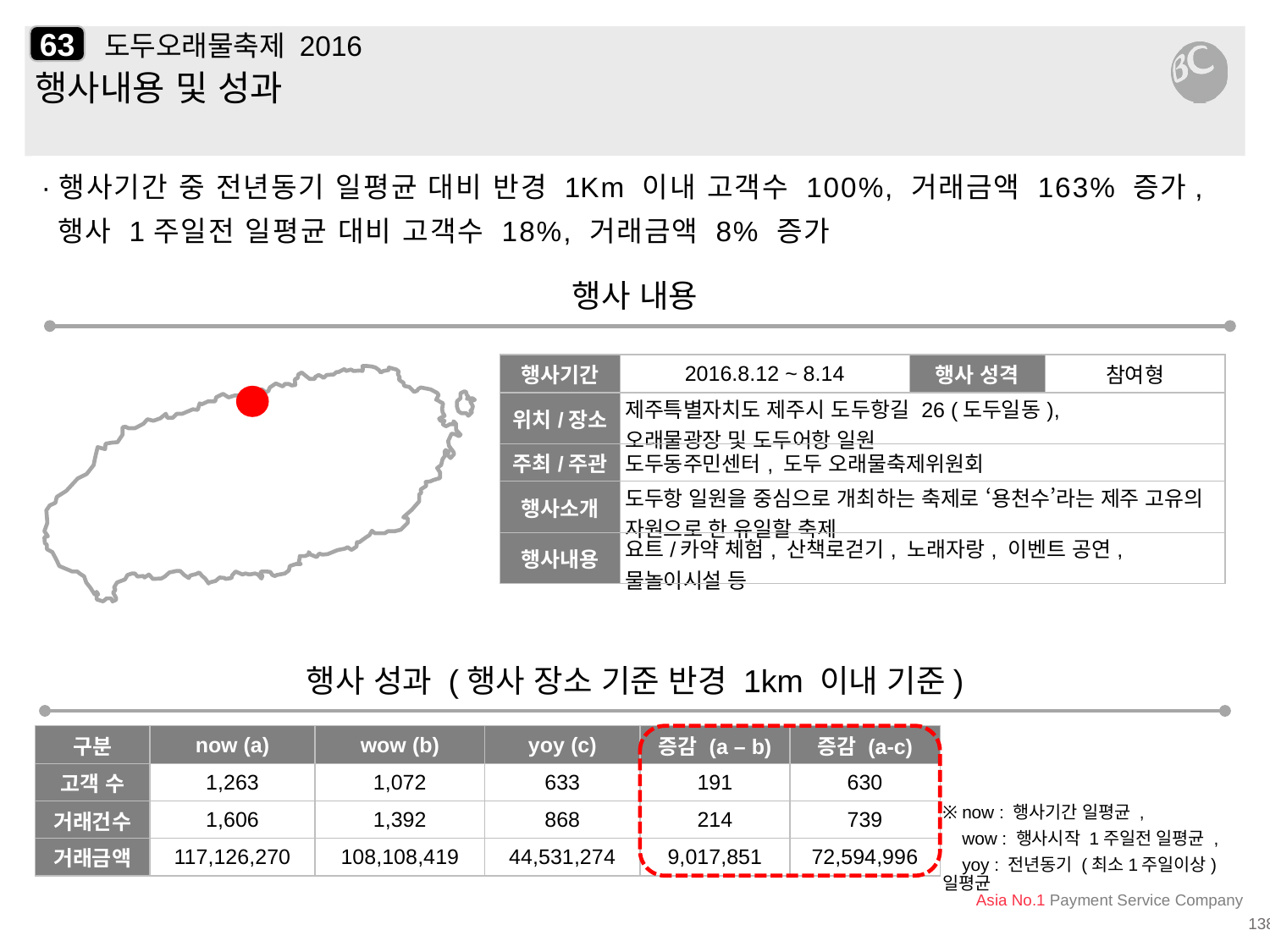

63
# 도두오래물축제 2016
행사내용 및 성과
·행사기간 중 전년동기 일평균 대비 반경 1Km 이내 고객수 100%, 거래금액 163% 증가,
 행사 1주일전 일평균 대비 고객수 18%, 거래금액 8% 증가
행사 내용
| 행사기간 | 2016.8.12 ~ 8.14 | 행사 성격 | 참여형 |
| --- | --- | --- | --- |
| 위치/장소 | 제주특별자치도 제주시 도두항길 26 (도두일동), 오래물광장 및 도두어항 일원 |  |  |
| 주최/주관 | 도두동주민센터, 도두 오래물축제위원회 |  |  |
| 행사소개 | 도두항 일원을 중심으로 개최하는 축제로 ‘용천수’라는 제주 고유의 자원으로 한 유일할 축제 |  |  |
| 행사내용 | 요트/카약 체험, 산책로걷기, 노래자랑, 이벤트 공연, 물놀이시설 등 |  |  |

행사 성과 (행사 장소 기준 반경 1km 이내 기준)
| 구분 | now (a) | wow (b) | yoy (c) | 증감 (a – b) | 증감 (a-c) |
| --- | --- | --- | --- | --- | --- |
| 고객 수 | 1,263 | 1,072 | 633 | 191 | 630 |
| 거래건수 | 1,606 | 1,392 | 868 | 214 | 739 |
| 거래금액 | 117,126,270 | 108,108,419 | 44,531,274 | 9,017,851 | 72,594,996 |

※ now : 행사기간 일평균 ,
    wow : 행사시작 1주일전 일평균 ,
    yoy : 전년동기 (최소1주일이상) 일평균